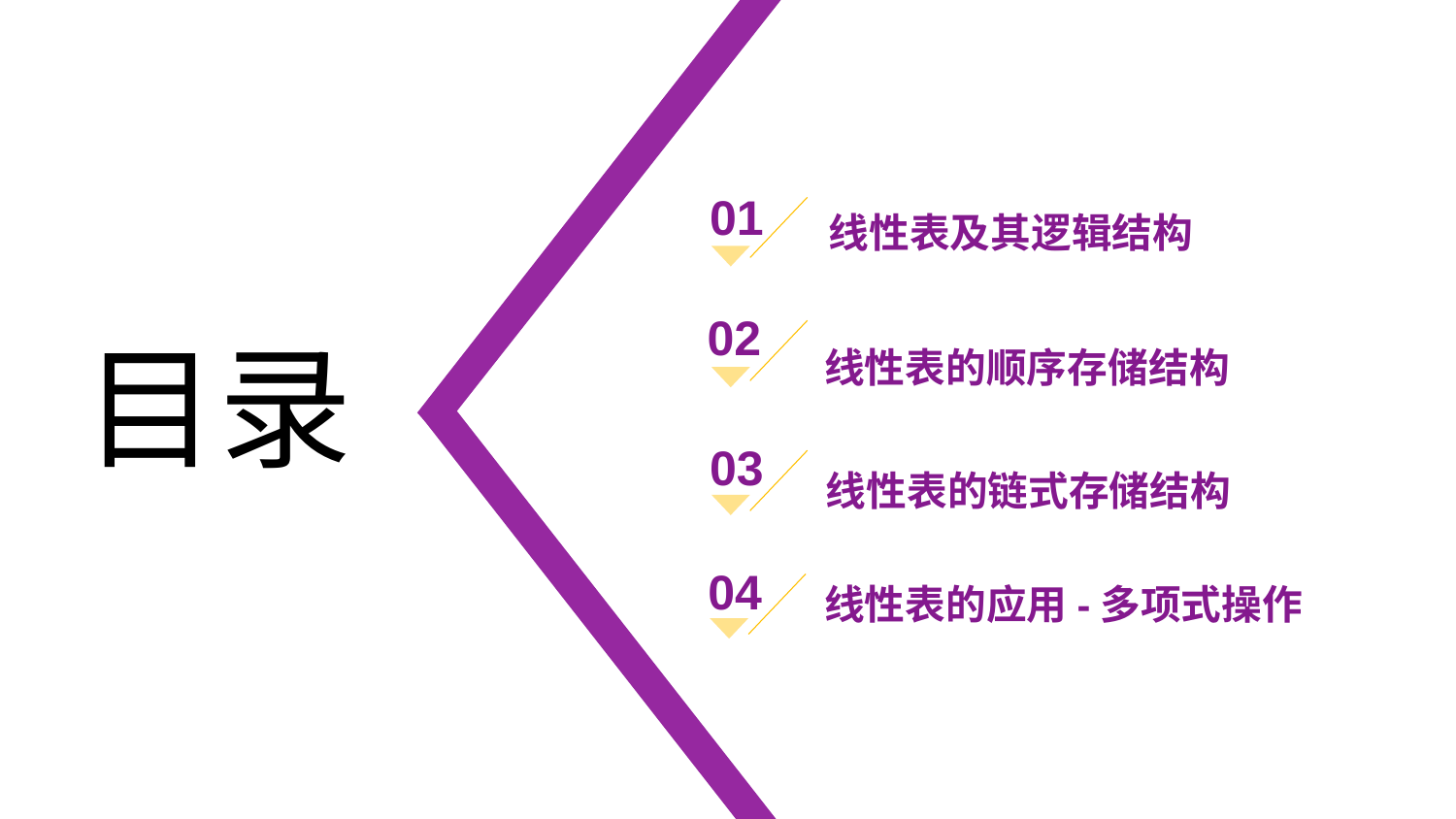

线性表及其逻辑结构
线性表的顺序存储结构
线性表的链式存储结构
线性表的应用-多项式操作